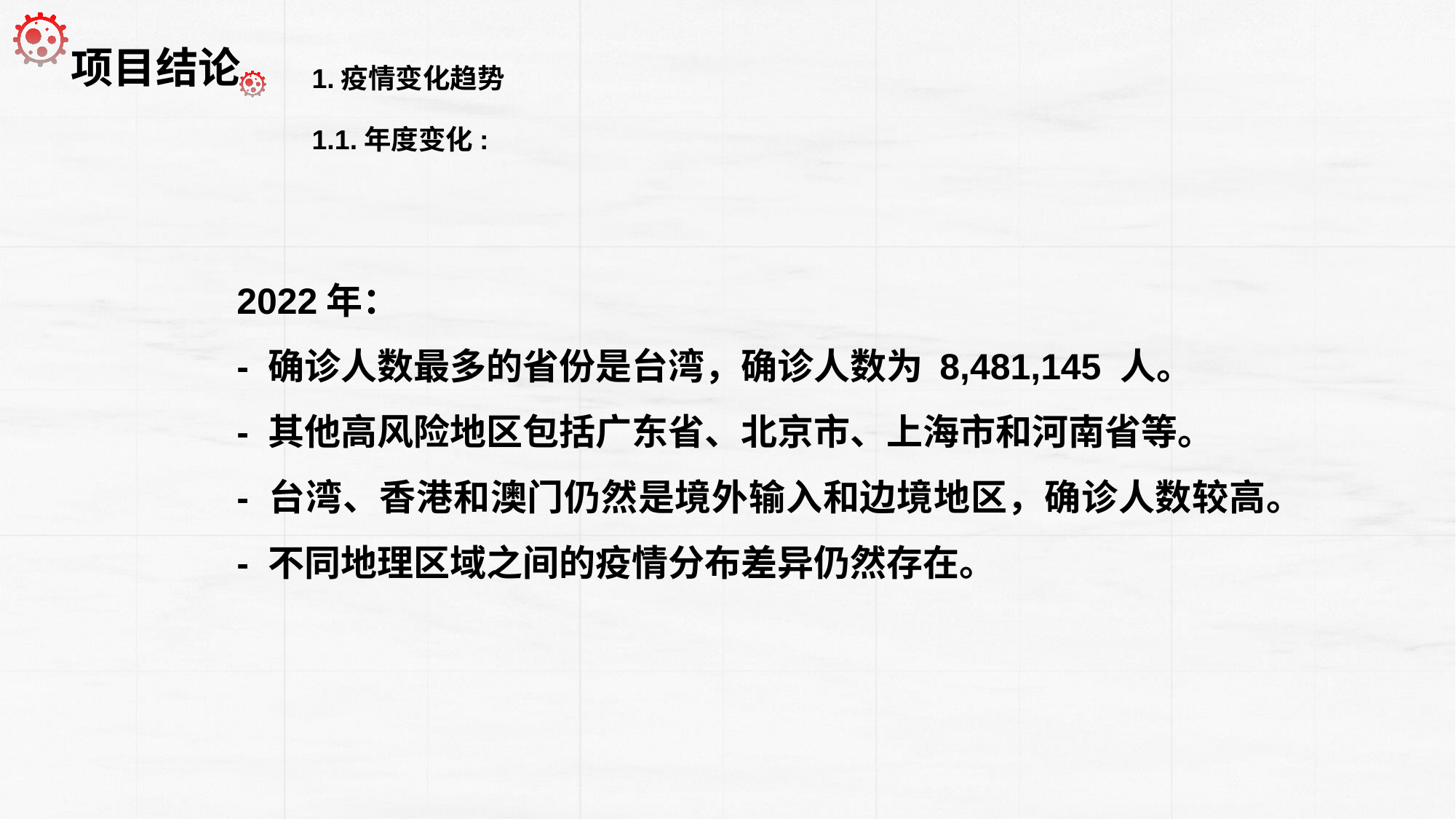

1.疫情变化趋势
 项目结论

1.1.年度变化:
2022年：
- 确诊人数最多的省份是台湾，确诊人数为 8,481,145 人。
- 其他高风险地区包括广东省、北京市、上海市和河南省等。
- 台湾、香港和澳门仍然是境外输入和边境地区，确诊人数较高。
- 不同地理区域之间的疫情分布差异仍然存在。